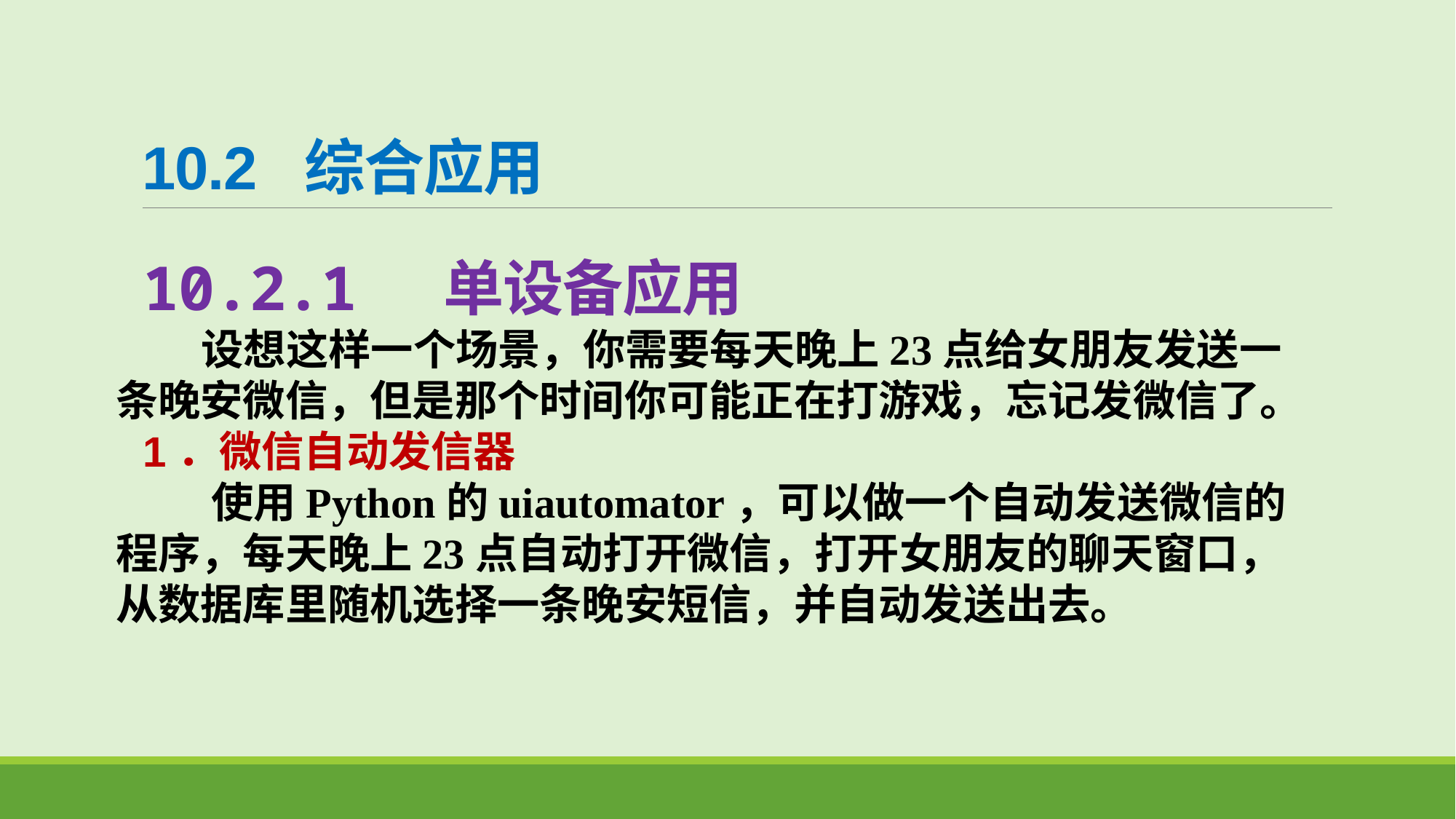

# 10.2  综合应用
10.2.1  单设备应用
     设想这样一个场景，你需要每天晚上23点给女朋友发送一条晚安微信，但是那个时间你可能正在打游戏，忘记发微信了。
1．微信自动发信器
      使用Python的uiautomator，可以做一个自动发送微信的程序，每天晚上23点自动打开微信，打开女朋友的聊天窗口，从数据库里随机选择一条晚安短信，并自动发送出去。